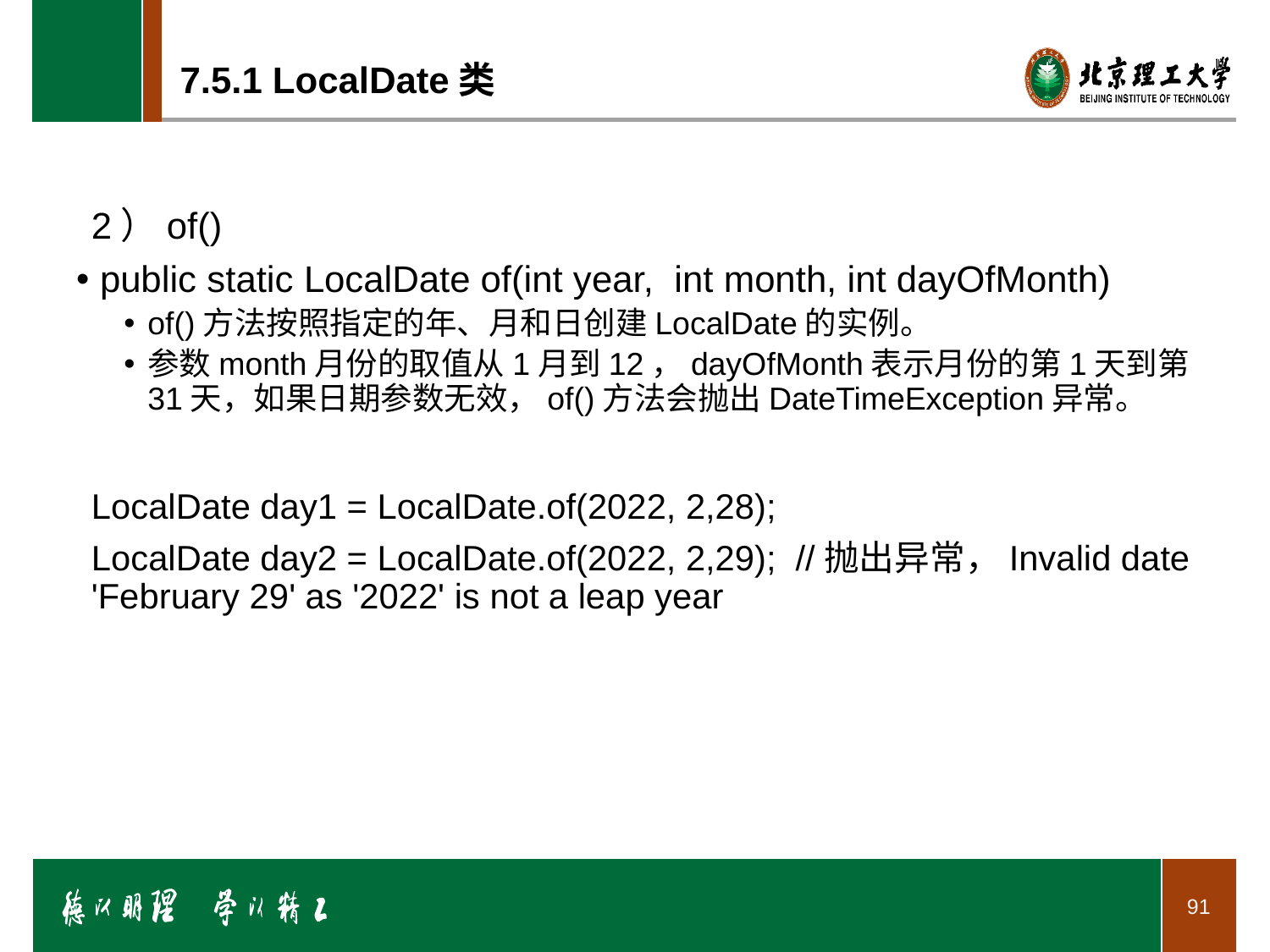

# 7.5.1 LocalDate类
2）of()
public static LocalDate of(int year,  int month, int dayOfMonth)
of()方法按照指定的年、月和日创建LocalDate的实例。
参数month月份的取值从1月到12，dayOfMonth表示月份的第1天到第31天，如果日期参数无效，of()方法会抛出DateTimeException异常。

LocalDate day1 = LocalDate.of(2022, 2,28);
LocalDate day2 = LocalDate.of(2022, 2,29);  //抛出异常，Invalid date 'February 29' as '2022' is not a leap year